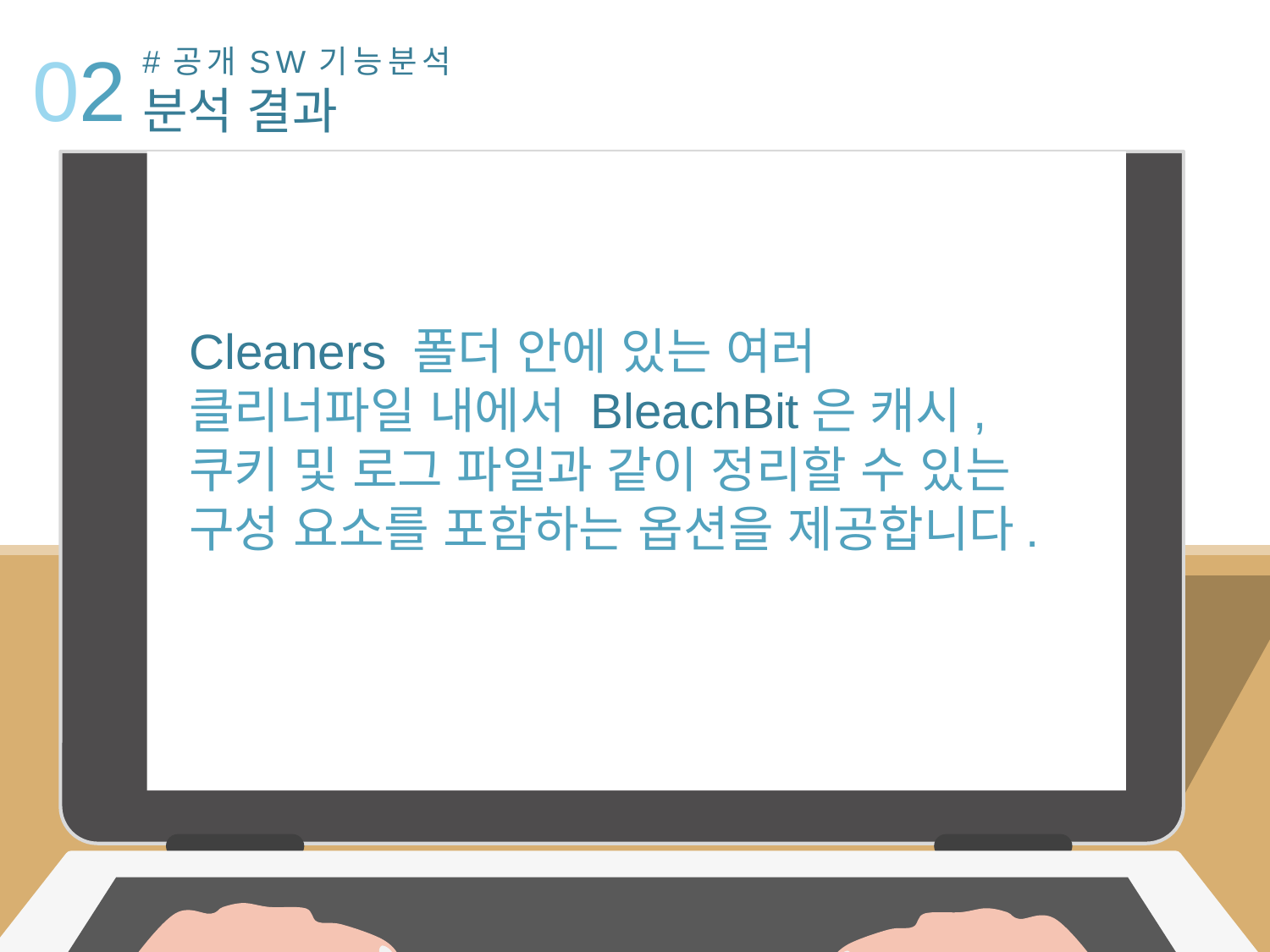

02
#공개SW기능분석
분석 결과

Cleaners 폴더 안에 있는 여러 클리너파일 내에서 BleachBit은 캐시, 쿠키 및 로그 파일과 같이 정리할 수 있는 구성 요소를 포함하는 옵션을 제공합니다.